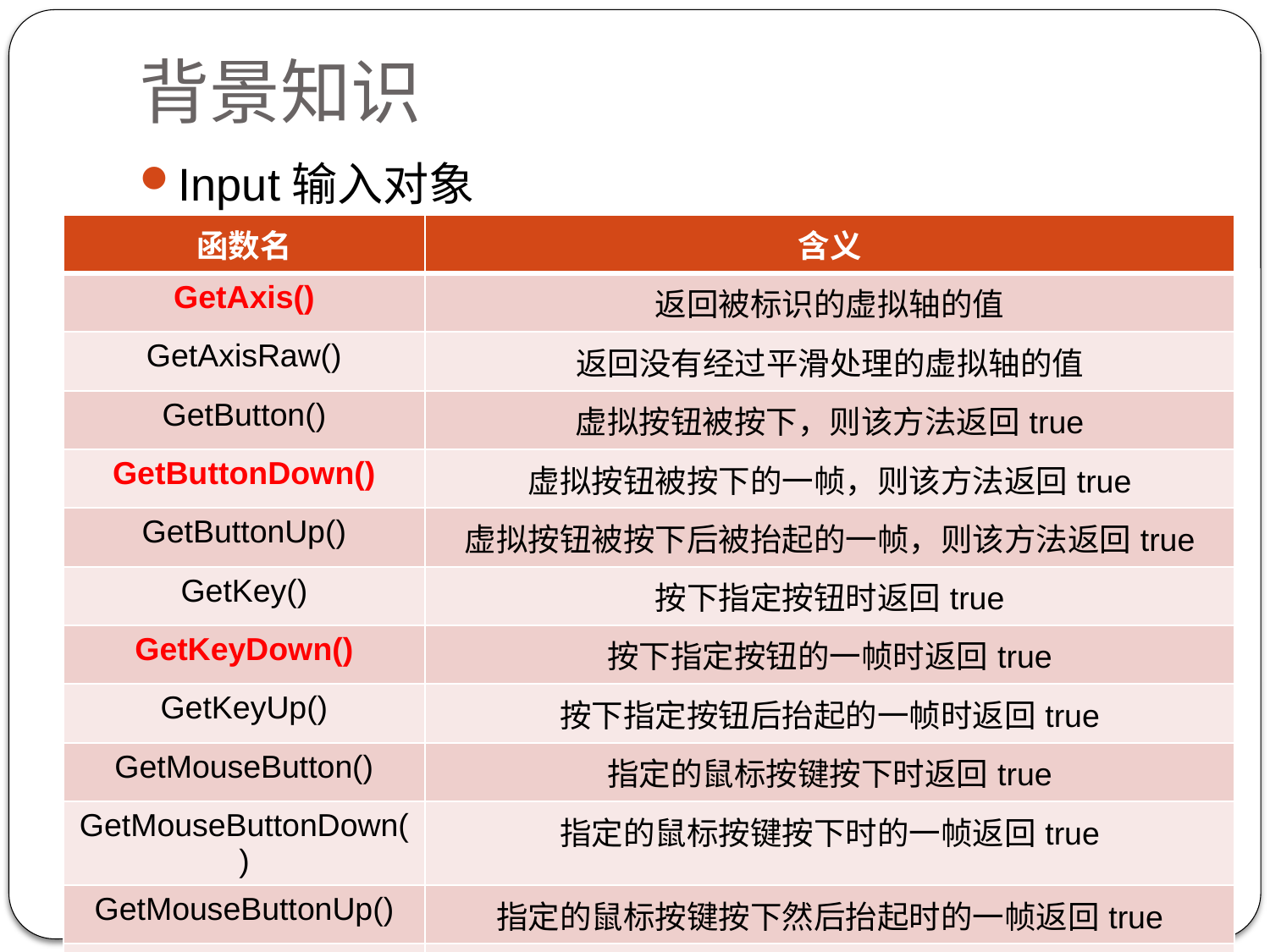

# 背景知识
Input输入对象
| 函数名 | 含义 |
| --- | --- |
| GetAxis() | 返回被标识的虚拟轴的值 |
| GetAxisRaw() | 返回没有经过平滑处理的虚拟轴的值 |
| GetButton() | 虚拟按钮被按下，则该方法返回true |
| GetButtonDown() | 虚拟按钮被按下的一帧，则该方法返回true |
| GetButtonUp() | 虚拟按钮被按下后被抬起的一帧，则该方法返回true |
| GetKey() | 按下指定按钮时返回true |
| GetKeyDown() | 按下指定按钮的一帧时返回true |
| GetKeyUp() | 按下指定按钮后抬起的一帧时返回true |
| GetMouseButton() | 指定的鼠标按键按下时返回true |
| GetMouseButtonDown() | 指定的鼠标按键按下时的一帧返回true |
| GetMouseButtonUp() | 指定的鼠标按键按下然后抬起时的一帧返回true |
| GetTouch() | 返回当前触摸（Touch）对象 |